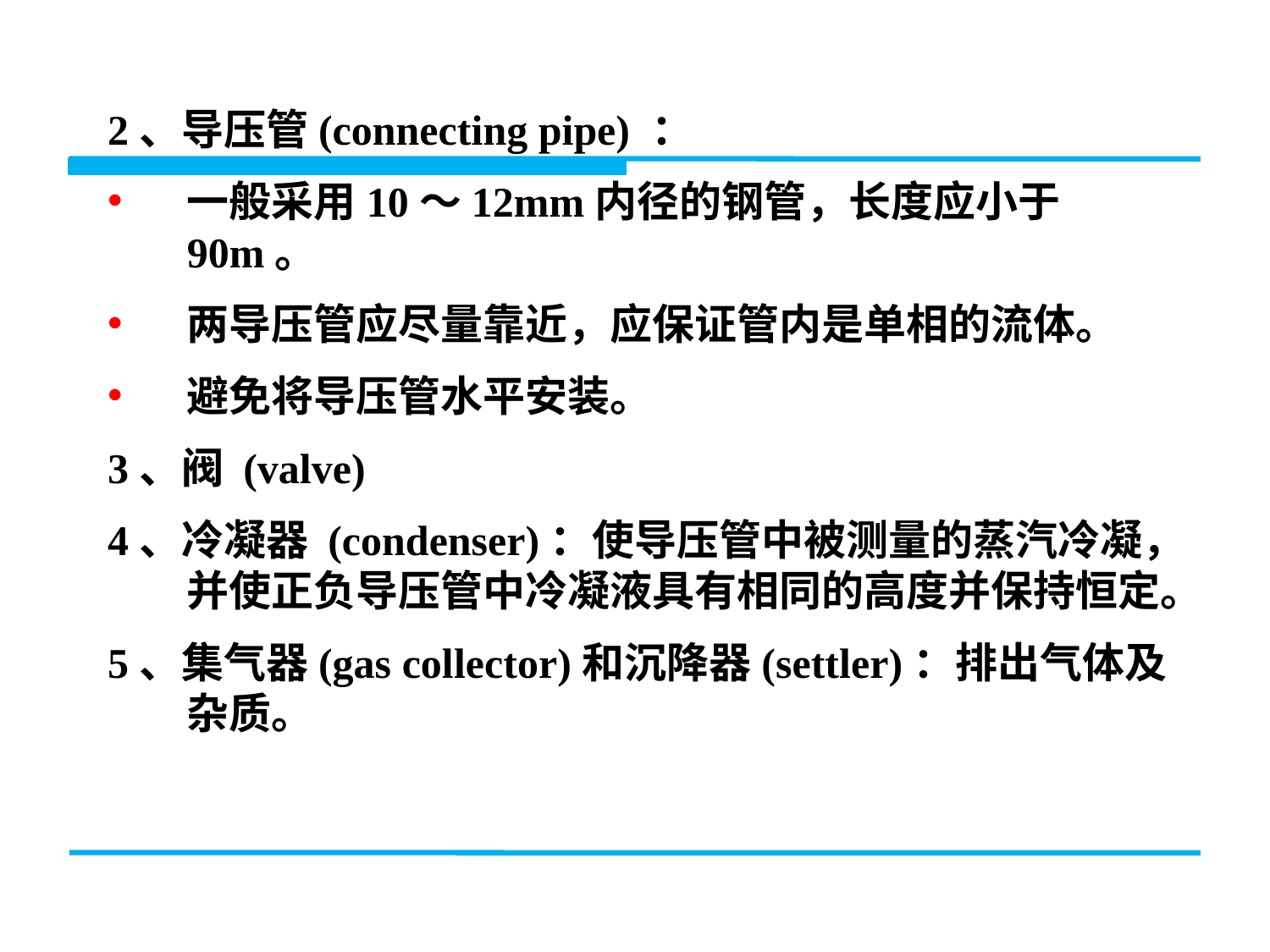

2、导压管(connecting pipe) ：
一般采用10～12mm内径的钢管，长度应小于90m。
两导压管应尽量靠近，应保证管内是单相的流体。
避免将导压管水平安装。
3、阀 (valve)
4、冷凝器 (condenser)：使导压管中被测量的蒸汽冷凝，并使正负导压管中冷凝液具有相同的高度并保持恒定。
5、集气器(gas collector)和沉降器(settler)：排出气体及杂质。